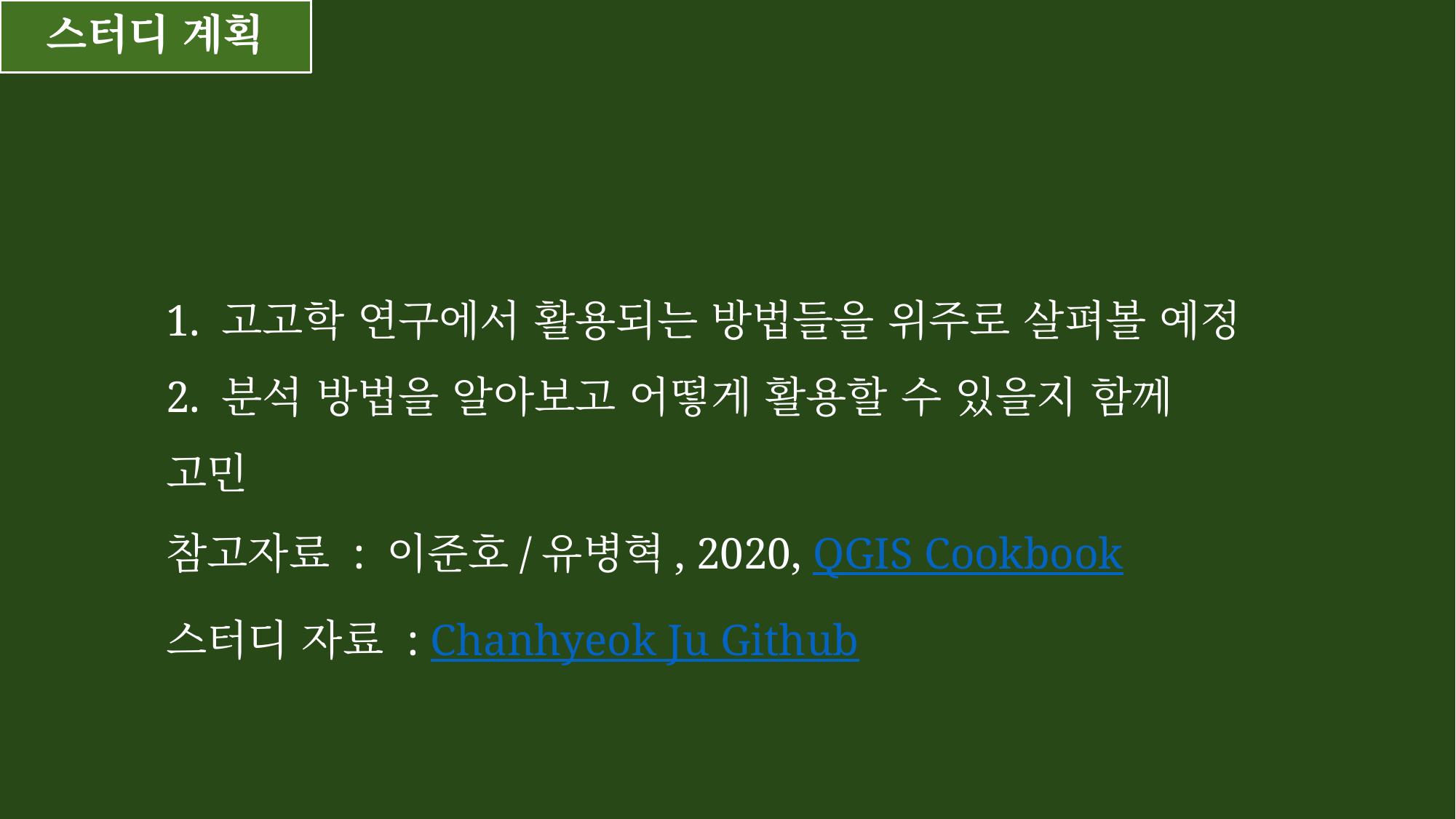

스터디 계획
1. 고고학 연구에서 활용되는 방법들을 위주로 살펴볼 예정
2. 분석 방법을 알아보고 어떻게 활용할 수 있을지 함께 고민
참고자료 : 이준호/유병혁, 2020, QGIS Cookbook
스터디 자료 : Chanhyeok Ju Github